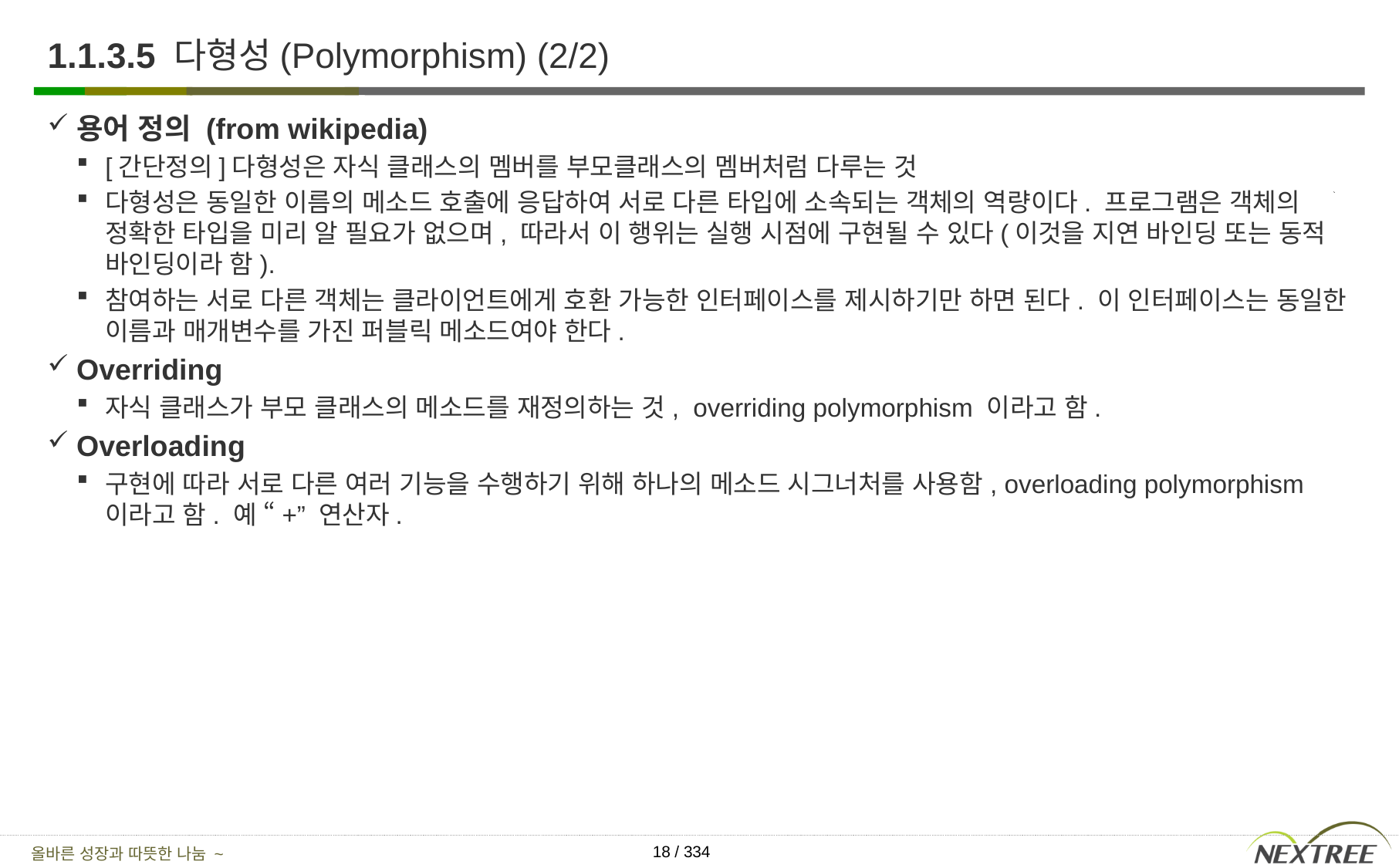

# 1.1.3.5 다형성(Polymorphism) (2/2)
용어 정의 (from wikipedia)
[간단정의]다형성은 자식 클래스의 멤버를 부모클래스의 멤버처럼 다루는 것
다형성은 동일한 이름의 메소드 호출에 응답하여 서로 다른 타입에 소속되는 객체의 역량이다. 프로그램은 객체의 정확한 타입을 미리 알 필요가 없으며, 따라서 이 행위는 실행 시점에 구현될 수 있다(이것을 지연 바인딩 또는 동적 바인딩이라 함).
참여하는 서로 다른 객체는 클라이언트에게 호환 가능한 인터페이스를 제시하기만 하면 된다. 이 인터페이스는 동일한 이름과 매개변수를 가진 퍼블릭 메소드여야 한다.
Overriding
자식 클래스가 부모 클래스의 메소드를 재정의하는 것,  overriding polymorphism 이라고 함.
Overloading
구현에 따라 서로 다른 여러 기능을 수행하기 위해 하나의 메소드 시그너처를 사용함, overloading polymorphism 이라고 함. 예 “+” 연산자.